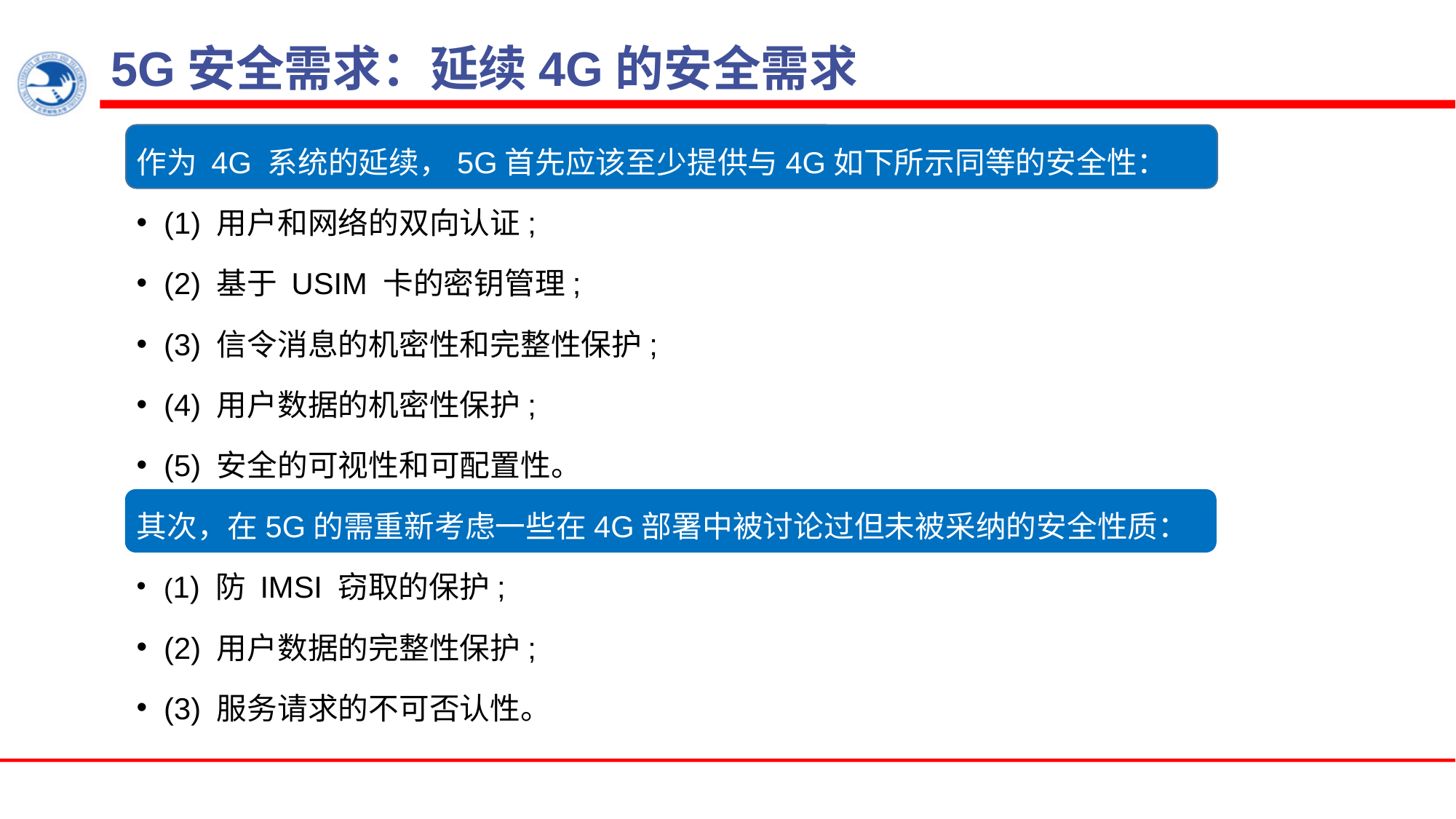

# 5G安全需求：延续4G的安全需求

作为 4G 系统的延续，5G首先应该至少提供与4G如下所示同等的安全性：
(1) 用户和网络的双向认证;
(2) 基于 USIM 卡的密钥管理;
(3) 信令消息的机密性和完整性保护;
(4) 用户数据的机密性保护;
(5) 安全的可视性和可配置性。
其次，在5G的需重新考虑一些在4G部署中被讨论过但未被采纳的安全性质：
(1) 防 IMSI 窃取的保护;
(2) 用户数据的完整性保护;
(3) 服务请求的不可否认性。

36